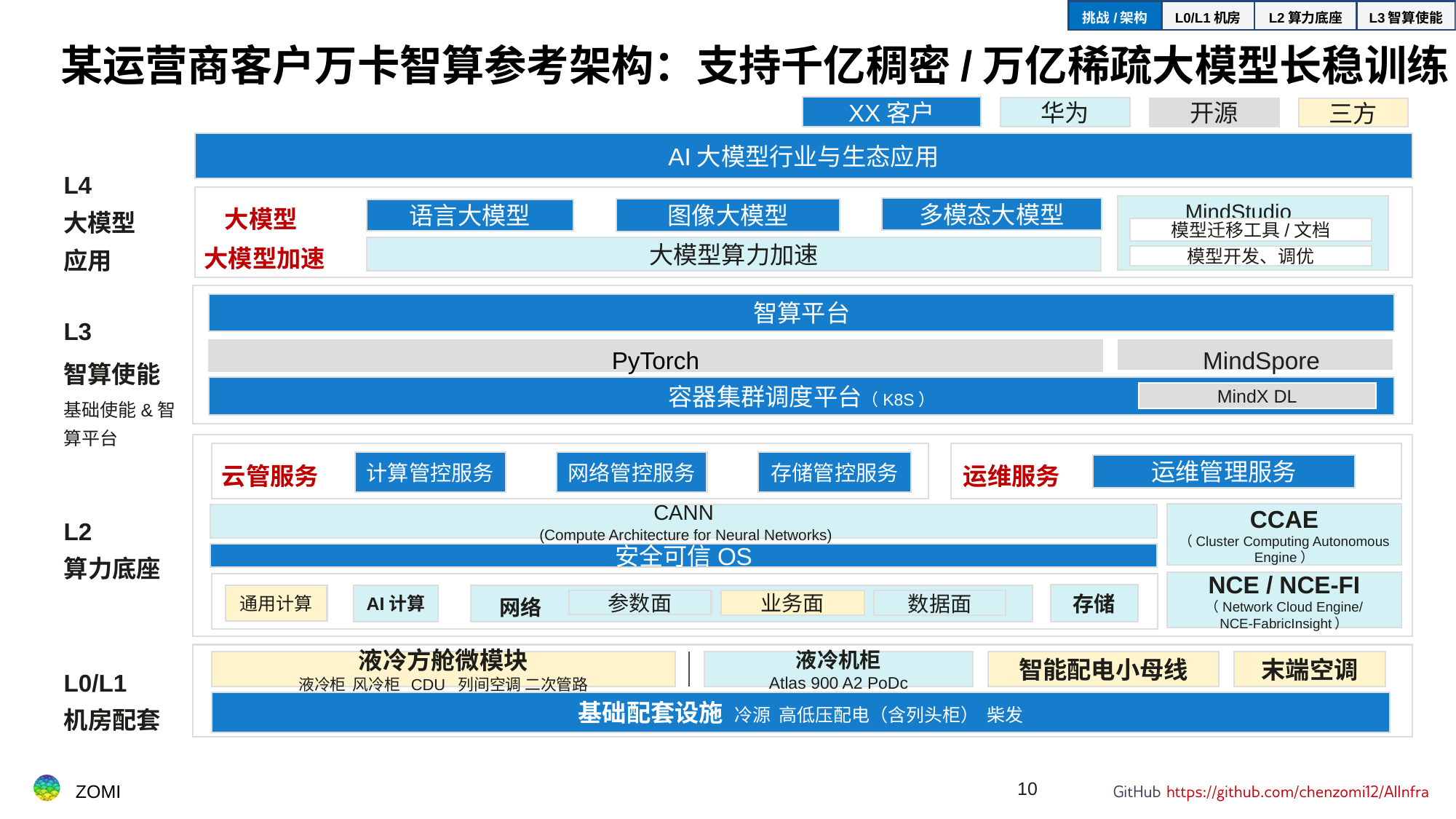

| 挑战/架构 | L0/L1机房 | L2算力底座 | L3智算使能 |
| --- | --- | --- | --- |
某运营商客户万卡智算参考架构：支持千亿稠密/万亿稀疏大模型长稳训练
XX客户
华为
开源
三方
AI大模型行业与生态应用
L4
大模型
应用

MindStudio
多模态大模型
图像大模型
语言大模型
大模型
模型迁移工具/文档
大模型算力加速
大模型加速
模型开发、调优

智算平台

PyTorch
MindSpore
容器集群调度平台（K8S）
MindX DL
L3
智算使能
基础使能&智算平台

计算管控服务
网络管控服务
存储管控服务
运维管理服务
云管服务
运维服务
CCAE
（Cluster Computing Autonomous Engine）
CANN
 (Compute Architecture for Neural Networks)
L2
算力底座
安全可信OS
NCE / NCE-FI
（Network Cloud Engine/
NCE-FabricInsight）

存储
通用计算
AI计算

网络
业务面
数据面
参数面

液冷方舱微模块
液冷柜  风冷柜  CDU  列间空调 二次管路
液冷机柜
Atlas 900 A2 PoDc
智能配电小母线
末端空调
L0/L1
机房配套
基础配套设施  冷源  高低压配电（含列头柜）  柴发